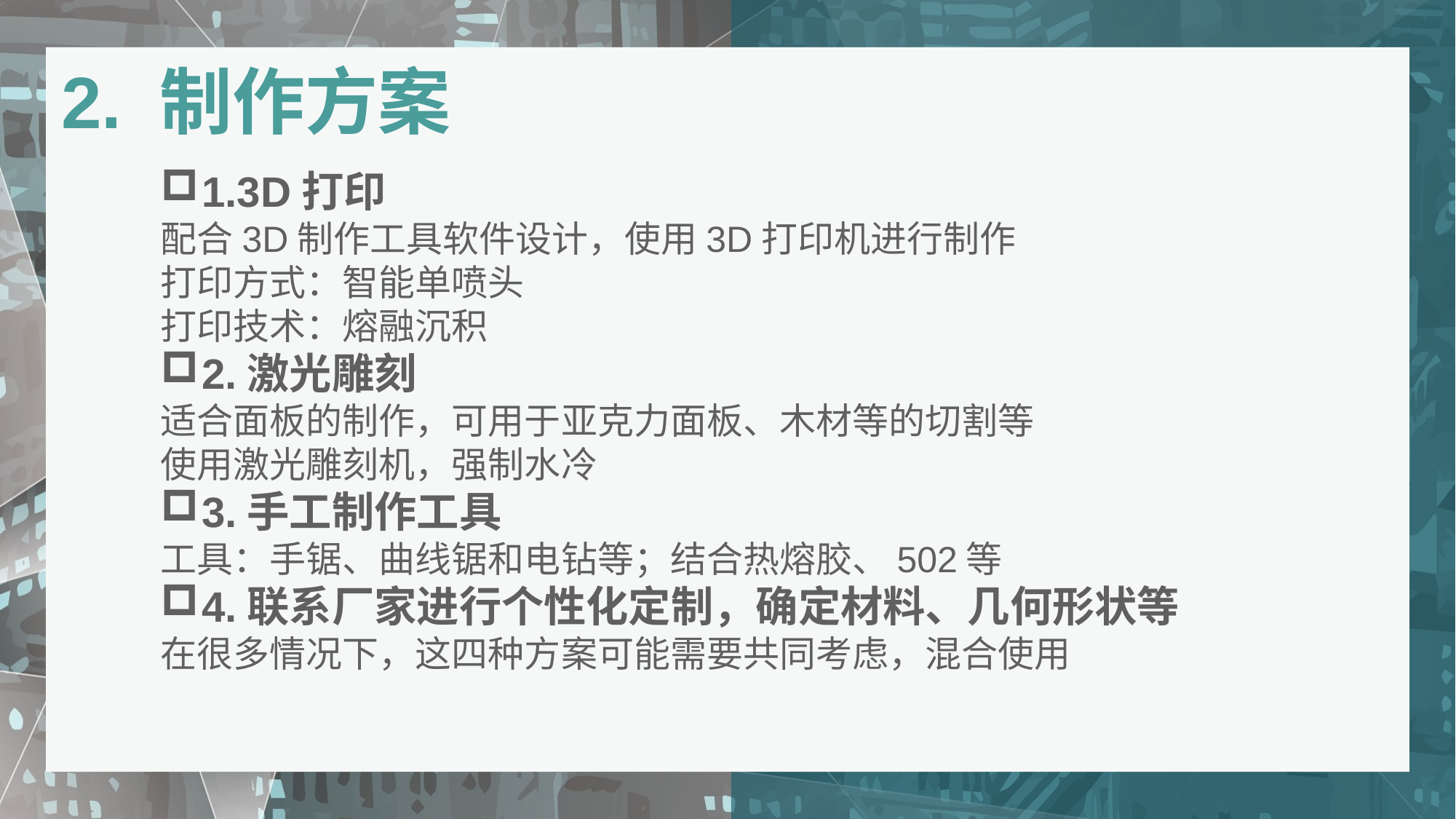

2. 制作方案
1.3D打印
配合3D制作工具软件设计，使用3D打印机进行制作
打印方式：智能单喷头
打印技术：熔融沉积
2.激光雕刻
适合面板的制作，可用于亚克力面板、木材等的切割等
使用激光雕刻机，强制水冷
3.手工制作工具
工具：手锯、曲线锯和电钻等；结合热熔胶、502等
4.联系厂家进行个性化定制，确定材料、几何形状等
在很多情况下，这四种方案可能需要共同考虑，混合使用